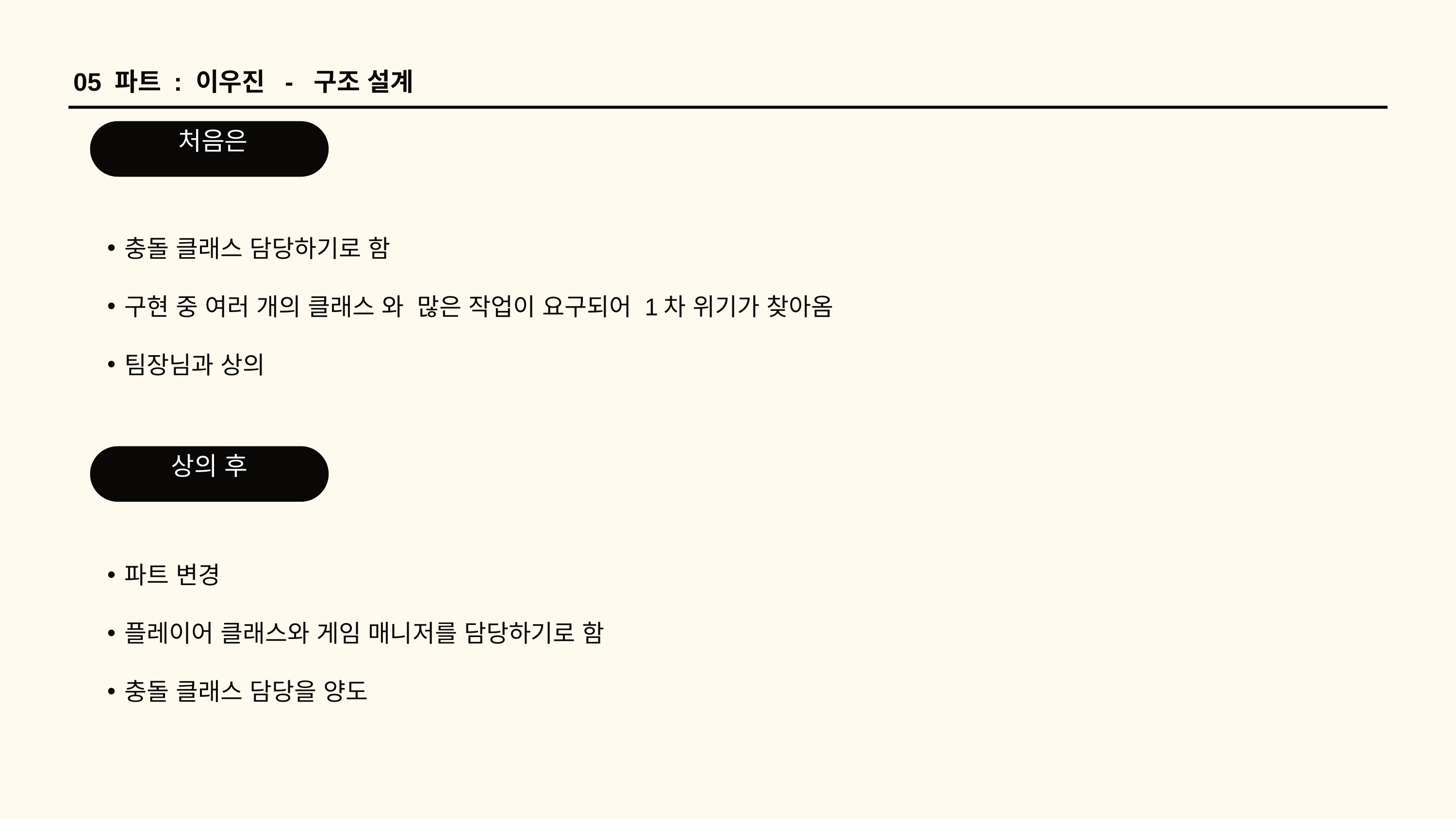

05 파트 : 이우진  -  구조 설계

  처음은

충돌 클래스 담당하기로 함
구현 중 여러 개의 클래스 와  많은 작업이 요구되어 1차 위기가 찾아옴
팀장님과 상의
원래는…
상의 후

파트 변경
플레이어 클래스와 게임 매니저를 담당하기로 함
충돌 클래스 담당을 양도